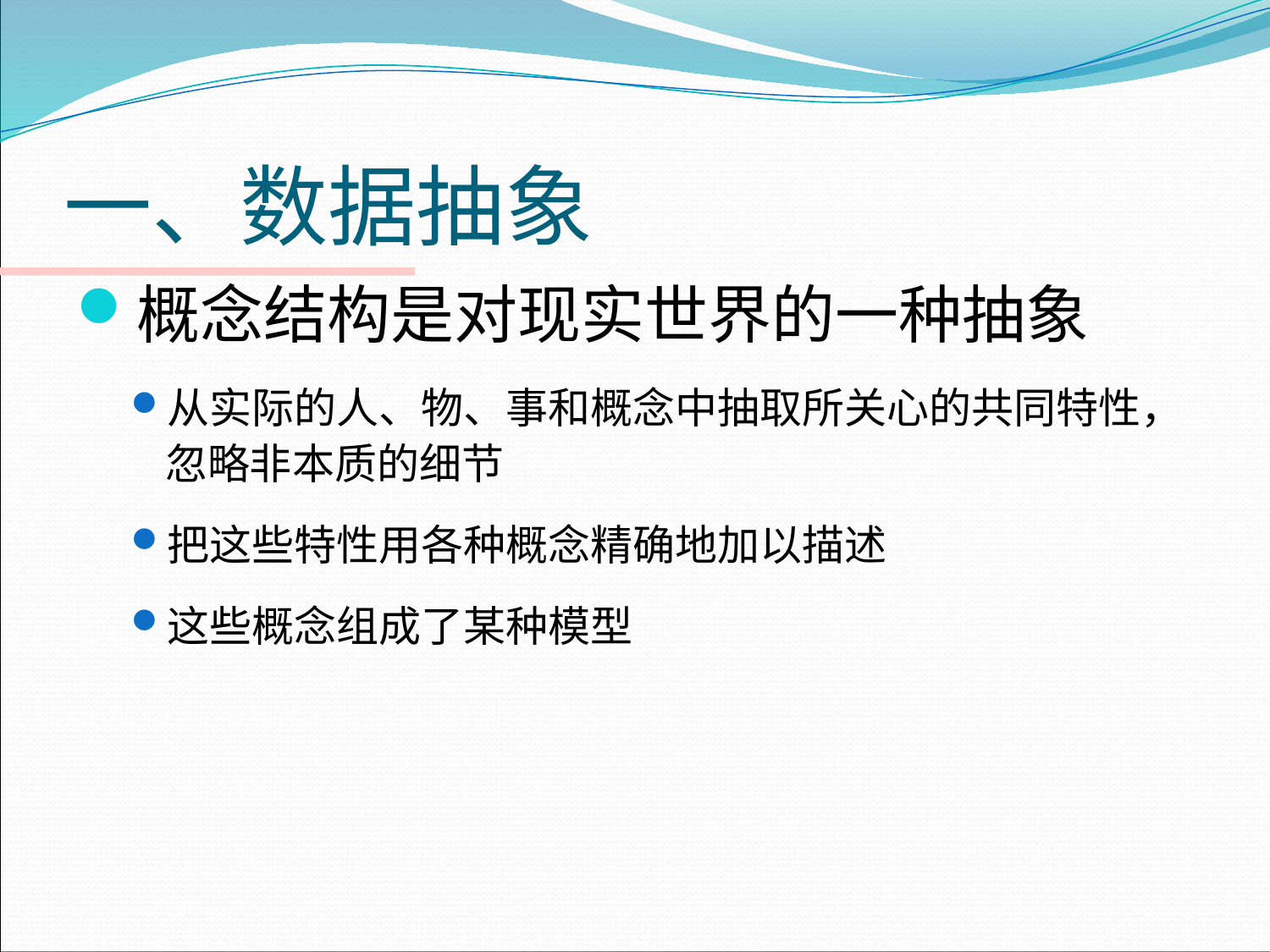

# 一、数据抽象
概念结构是对现实世界的一种抽象
从实际的人、物、事和概念中抽取所关心的共同特性，忽略非本质的细节
把这些特性用各种概念精确地加以描述
这些概念组成了某种模型

709